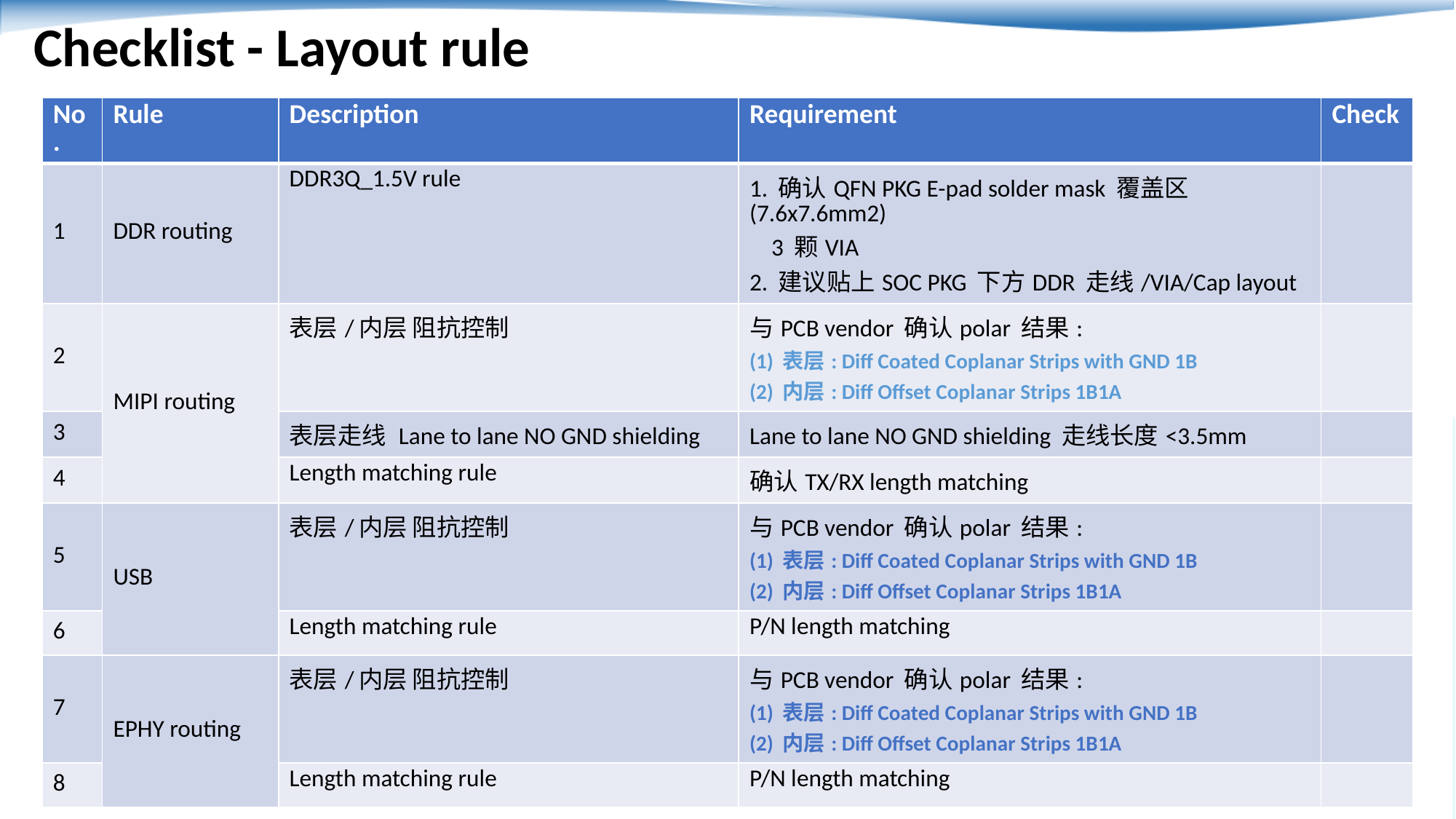

Checklist - Layout rule
| No. | Rule | Description | Requirement | Check |
| --- | --- | --- | --- | --- |
| 1 | DDR routing | DDR3Q\_1.5V rule | 1. 确认QFN PKG E-pad solder mask 覆盖区 (7.6x7.6mm2) 3 颗VIA 2. 建议贴上SOC PKG 下方DDR 走线/VIA/Cap layout |  |
| 2 | MIPI routing | 表层/内层 阻抗控制 | 与PCB vendor 确认polar 结果: (1) 表层: Diff Coated Coplanar Strips with GND 1B (2) 内层: Diff Offset Coplanar Strips 1B1A |  |
| 3 |  | 表层走线 Lane to lane NO GND shielding | Lane to lane NO GND shielding 走线长度<3.5mm |  |
| 4 |  | Length matching rule | 确认TX/RX length matching |  |
| 5 | USB | 表层/内层 阻抗控制 | 与PCB vendor 确认polar 结果: (1) 表层: Diff Coated Coplanar Strips with GND 1B (2) 内层: Diff Offset Coplanar Strips 1B1A |  |
| 6 |  | Length matching rule | P/N length matching |  |
| 7 | EPHY routing | 表层/内层 阻抗控制 | 与PCB vendor 确认polar 结果: (1) 表层: Diff Coated Coplanar Strips with GND 1B (2) 内层: Diff Offset Coplanar Strips 1B1A |  |
| 8 |  | Length matching rule | P/N length matching |  |